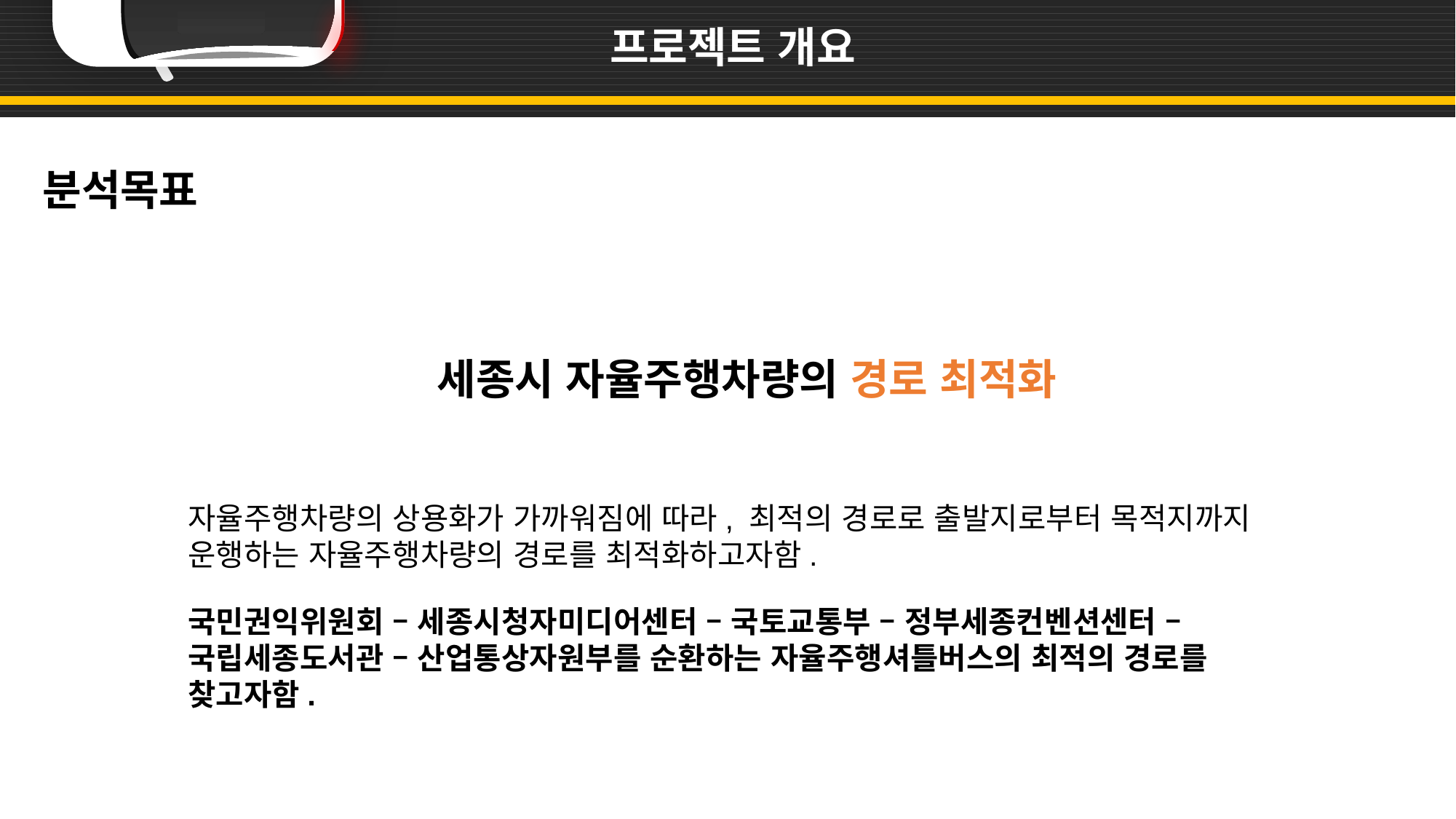

프로젝트 개요
분석목표
세종시 자율주행차량의 경로 최적화
자율주행차량의 상용화가 가까워짐에 따라, 최적의 경로로 출발지로부터 목적지까지 운행하는 자율주행차량의 경로를 최적화하고자함.
국민권익위원회 – 세종시청자미디어센터 – 국토교통부 – 정부세종컨벤션센터 – 국립세종도서관 – 산업통상자원부를 순환하는 자율주행셔틀버스의 최적의 경로를 찾고자함.